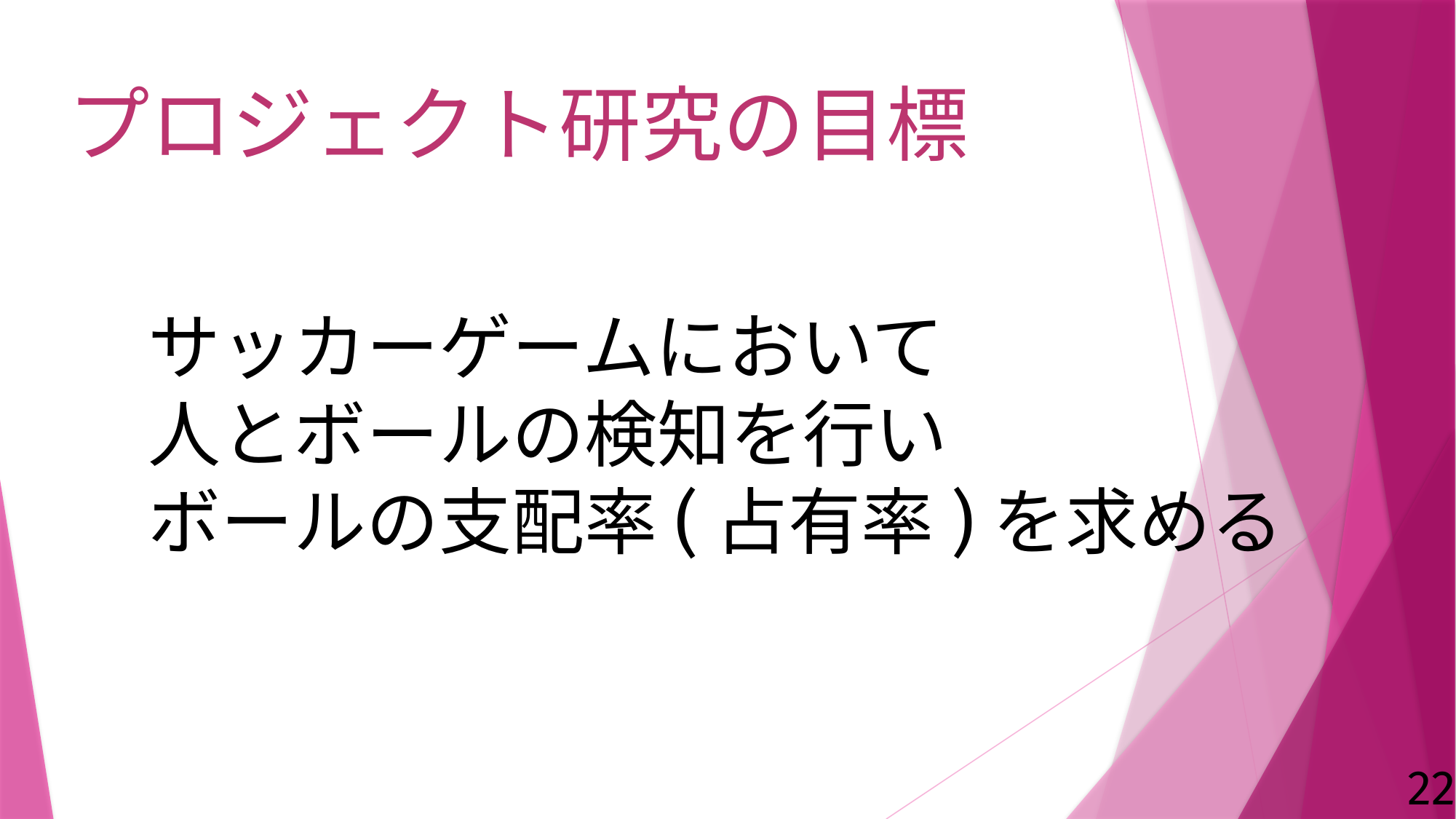

プロジェクト研究の目標
サッカーゲームにおいて
人とボールの検知を行い
ボールの支配率(占有率)を求める
22